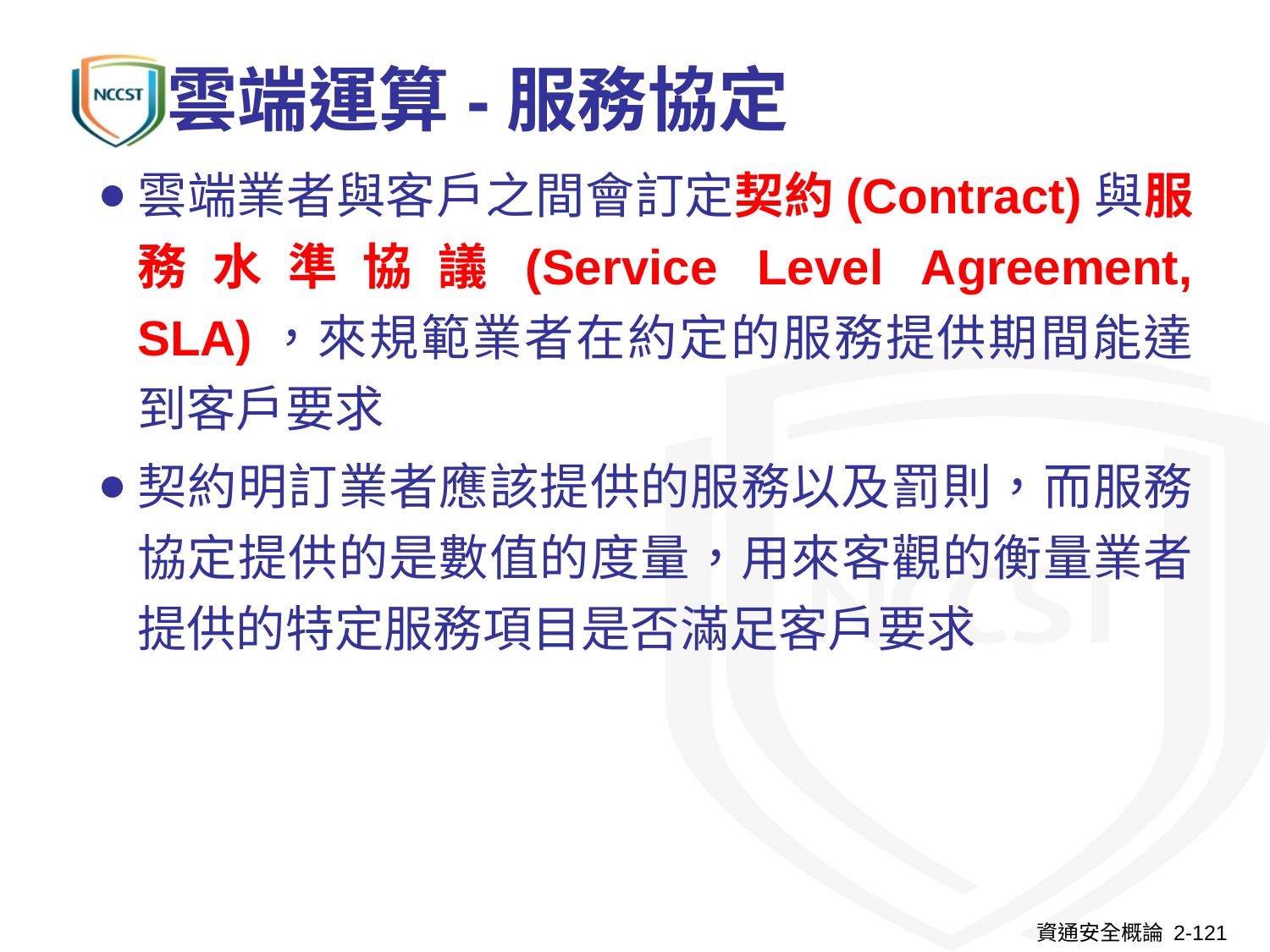

# 雲端運算-服務協定
雲端業者與客戶之間會訂定契約(Contract)與服務水準協議(Service Level Agreement, SLA)，來規範業者在約定的服務提供期間能達到客戶要求
契約明訂業者應該提供的服務以及罰則，而服務協定提供的是數值的度量，用來客觀的衡量業者提供的特定服務項目是否滿足客戶要求